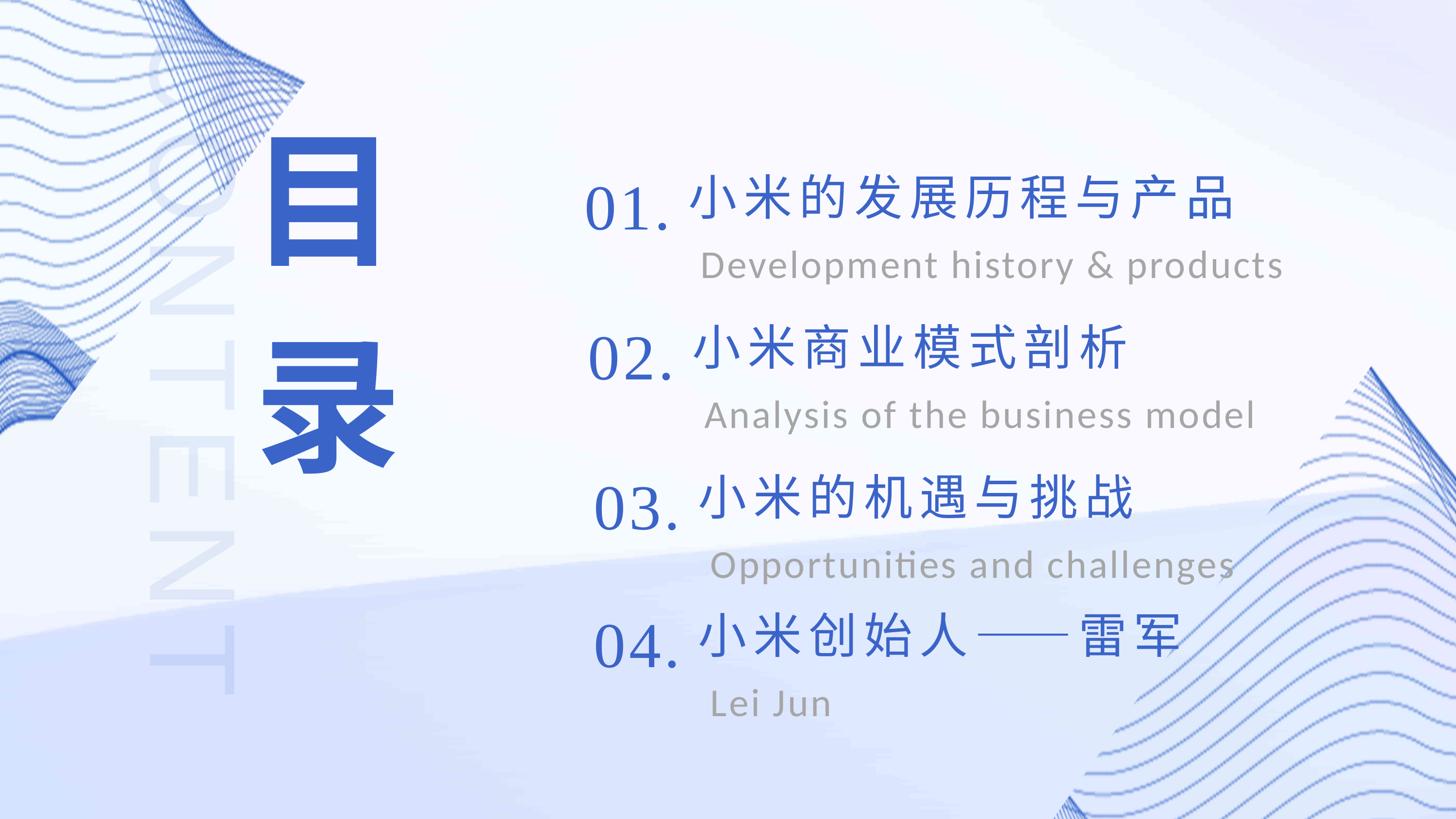

目录
01.
小米的发展历程与产品
Development history & products

02.
小米商业模式剖析

Analysis of the business model

CONTENTS
03.
小米的机遇与挑战

Opportunities and challenges

04.
小米创始人——雷军

Lei Jun